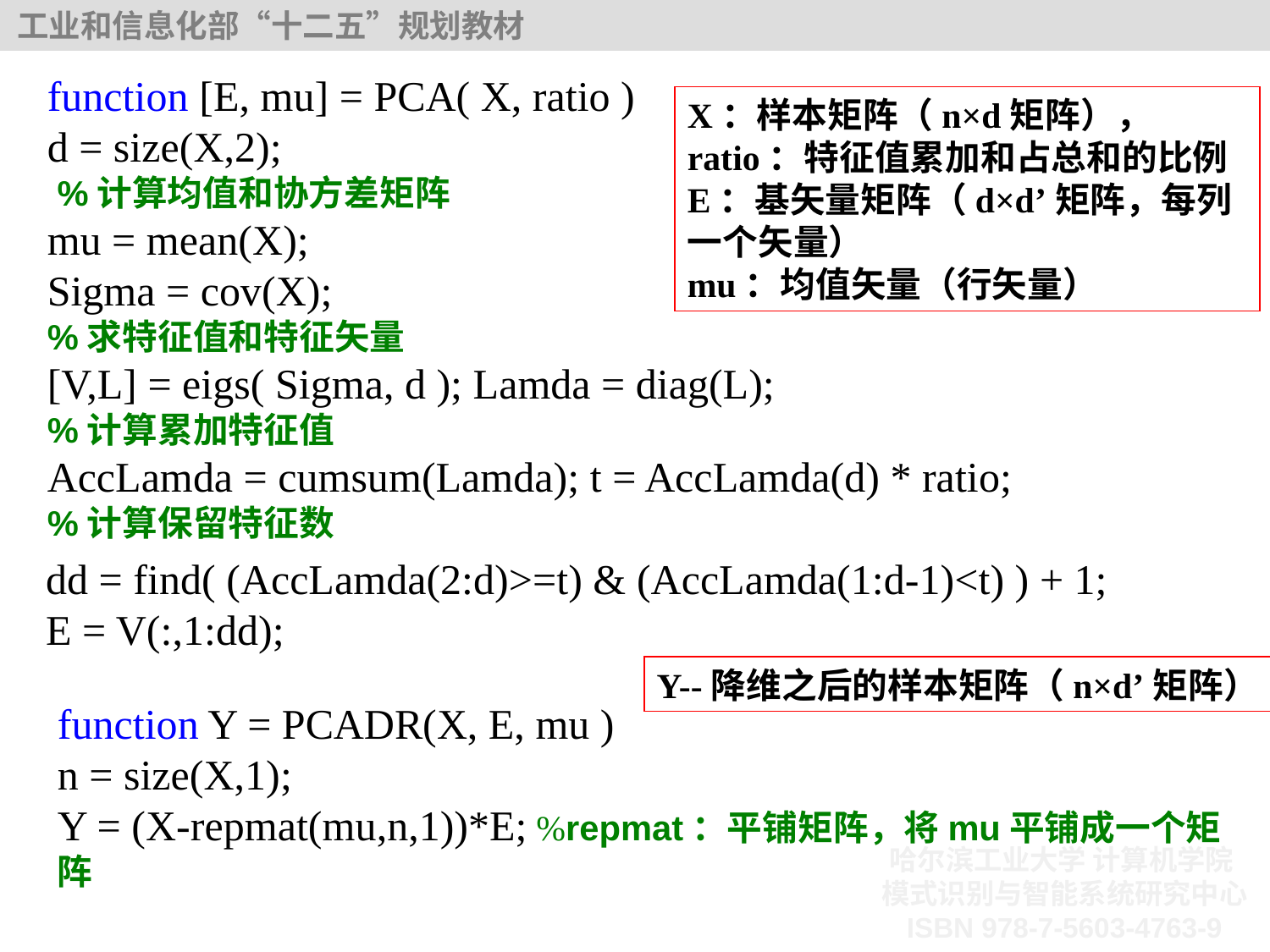

function [E, mu] = PCA( X, ratio )
d = size(X,2);
 %计算均值和协方差矩阵
mu = mean(X);
Sigma = cov(X);
%求特征值和特征矢量
[V,L] = eigs( Sigma, d ); Lamda = diag(L);
%计算累加特征值
AccLamda = cumsum(Lamda); t = AccLamda(d) * ratio;
%计算保留特征数
X：样本矩阵（n×d矩阵），
ratio：特征值累加和占总和的比例
E：基矢量矩阵（d×d’矩阵，每列一个矢量）
mu：均值矢量（行矢量）
dd = find( (AccLamda(2:d)>=t) & (AccLamda(1:d-1)<t) ) + 1;
E = V(:,1:dd);
Y--降维之后的样本矩阵（n×d’矩阵）
function Y = PCADR(X, E, mu )
n = size(X,1);
Y = (X-repmat(mu,n,1))*E; %repmat：平铺矩阵，将mu平铺成一个矩阵